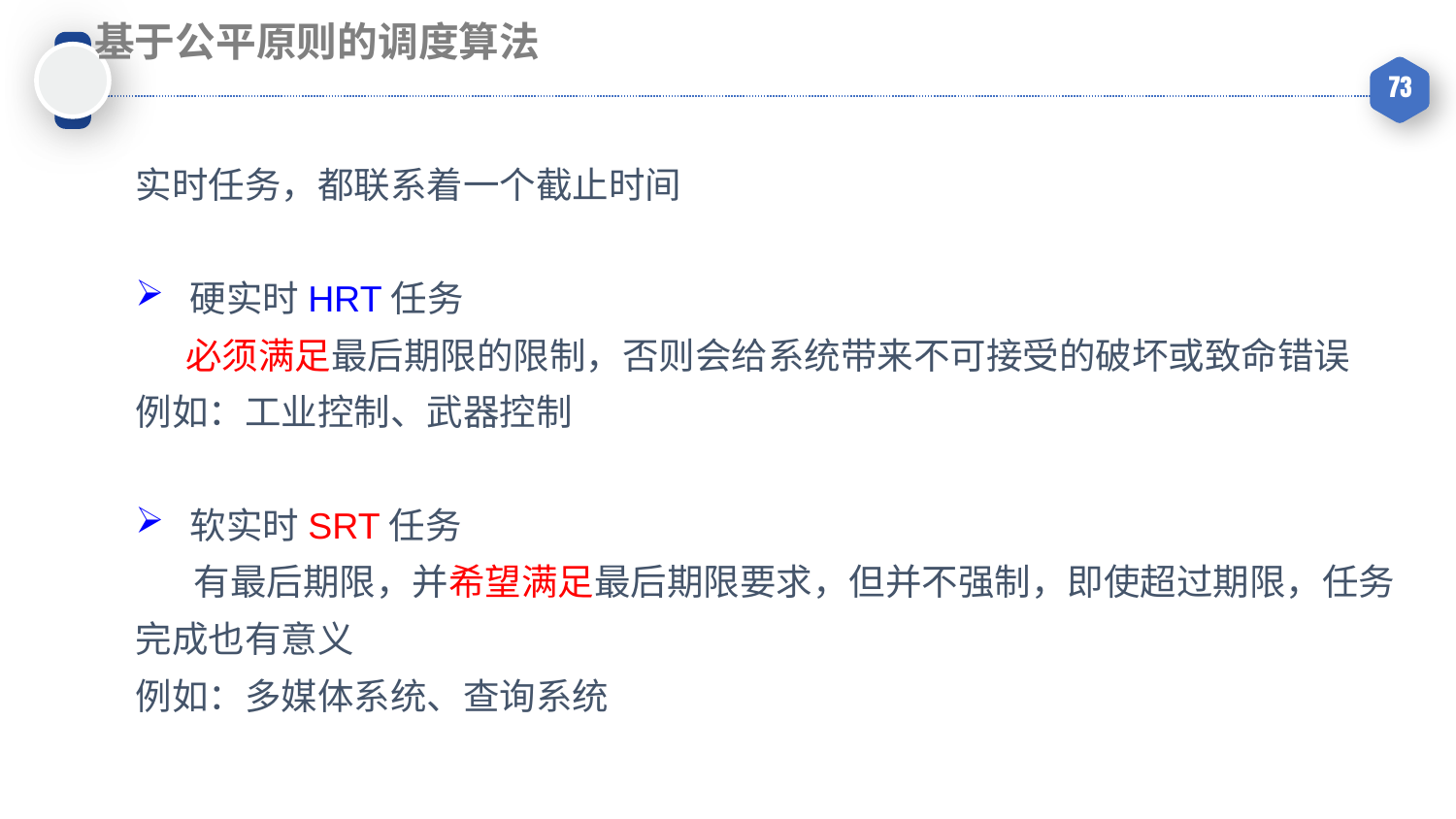

基于公平原则的调度算法

实时任务，都联系着一个截止时间

硬实时HRT任务
     必须满足最后期限的限制，否则会给系统带来不可接受的破坏或致命错误
例如：工业控制、武器控制

软实时SRT任务
      有最后期限，并希望满足最后期限要求，但并不强制，即使超过期限，任务完成也有意义
例如：多媒体系统、查询系统